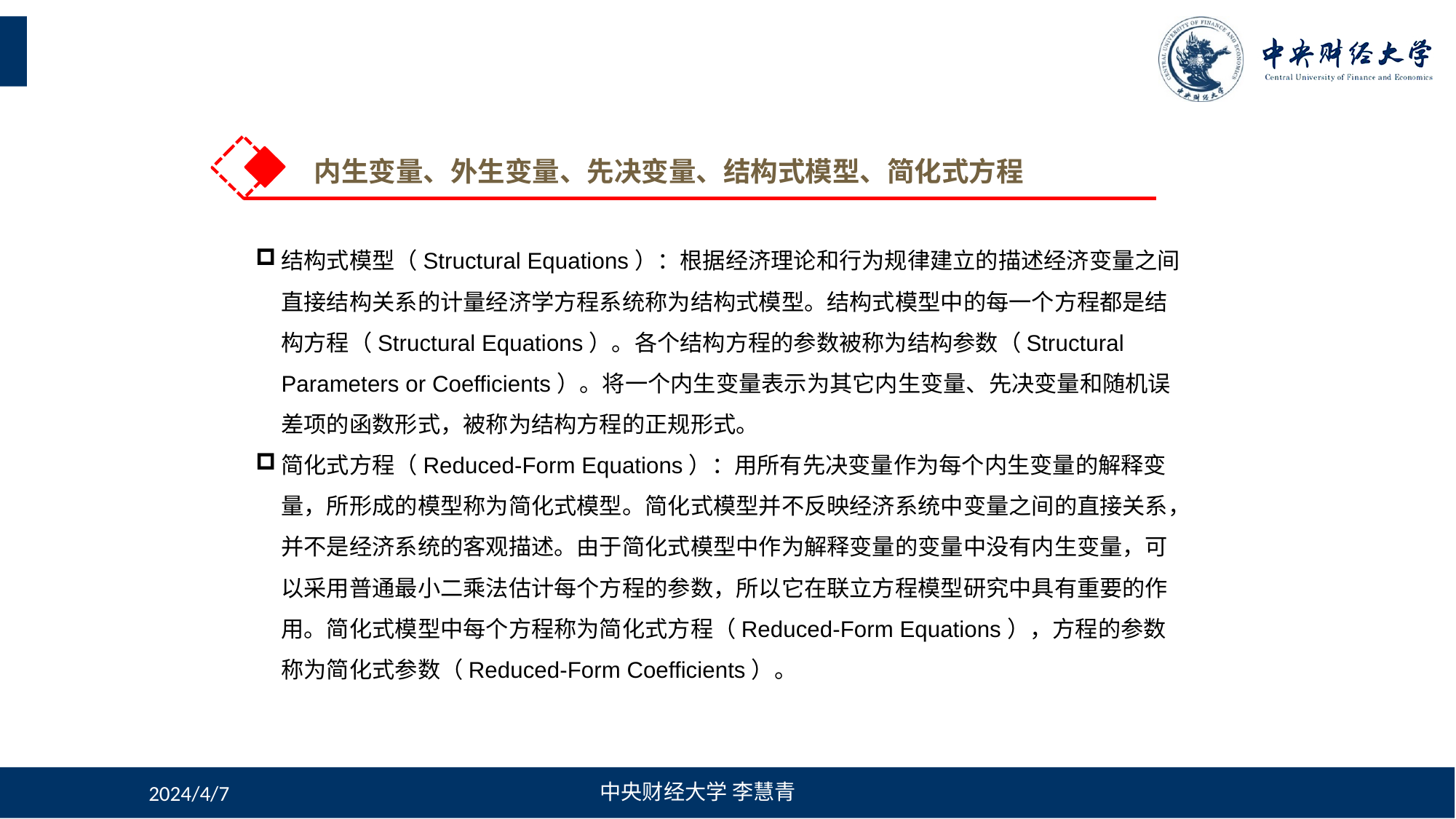

内生变量、外生变量、先决变量、结构式模型、简化式方程
结构式模型（Structural Equations）：根据经济理论和行为规律建立的描述经济变量之间直接结构关系的计量经济学方程系统称为结构式模型。结构式模型中的每一个方程都是结构方程（Structural Equations）。各个结构方程的参数被称为结构参数（Structural Parameters or Coefficients）。将一个内生变量表示为其它内生变量、先决变量和随机误差项的函数形式，被称为结构方程的正规形式。
简化式方程（Reduced-Form Equations）：用所有先决变量作为每个内生变量的解释变量，所形成的模型称为简化式模型。简化式模型并不反映经济系统中变量之间的直接关系，并不是经济系统的客观描述。由于简化式模型中作为解释变量的变量中没有内生变量，可以采用普通最小二乘法估计每个方程的参数，所以它在联立方程模型研究中具有重要的作用。简化式模型中每个方程称为简化式方程（Reduced-Form Equations），方程的参数称为简化式参数（Reduced-Form Coefficients）。